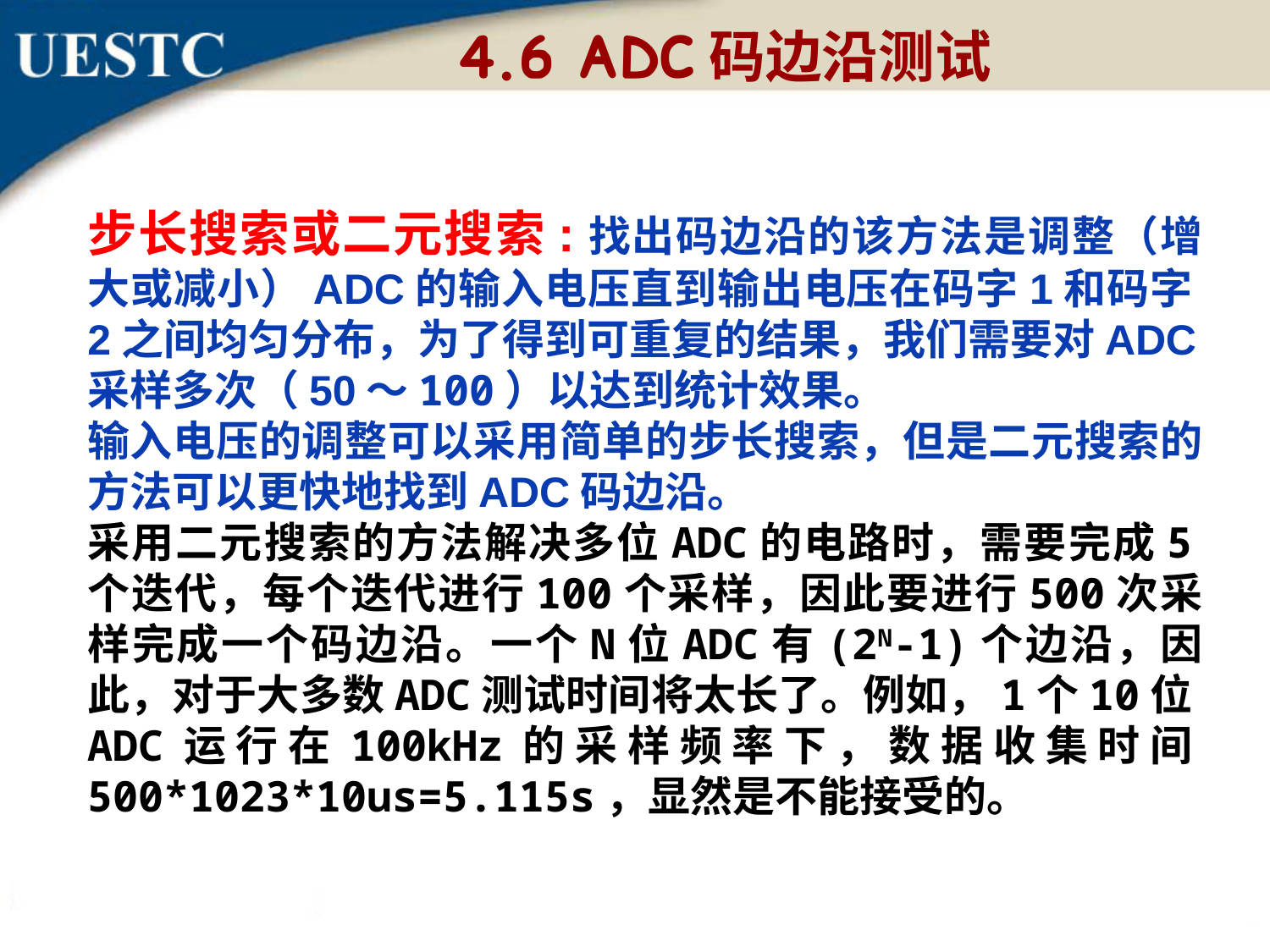

4.6 ADC码边沿测试
步长搜索或二元搜索:找出码边沿的该方法是调整（增大或减小）ADC的输入电压直到输出电压在码字1和码字2之间均匀分布，为了得到可重复的结果，我们需要对ADC采样多次（50～100）以达到统计效果。
输入电压的调整可以采用简单的步长搜索，但是二元搜索的方法可以更快地找到ADC码边沿。
采用二元搜索的方法解决多位ADC的电路时，需要完成5个迭代，每个迭代进行100个采样，因此要进行500次采样完成一个码边沿。一个N位ADC有(2N-1)个边沿，因此，对于大多数ADC测试时间将太长了。例如，1个10位ADC运行在100kHz的采样频率下，数据收集时间500*1023*10us=5.115s，显然是不能接受的。